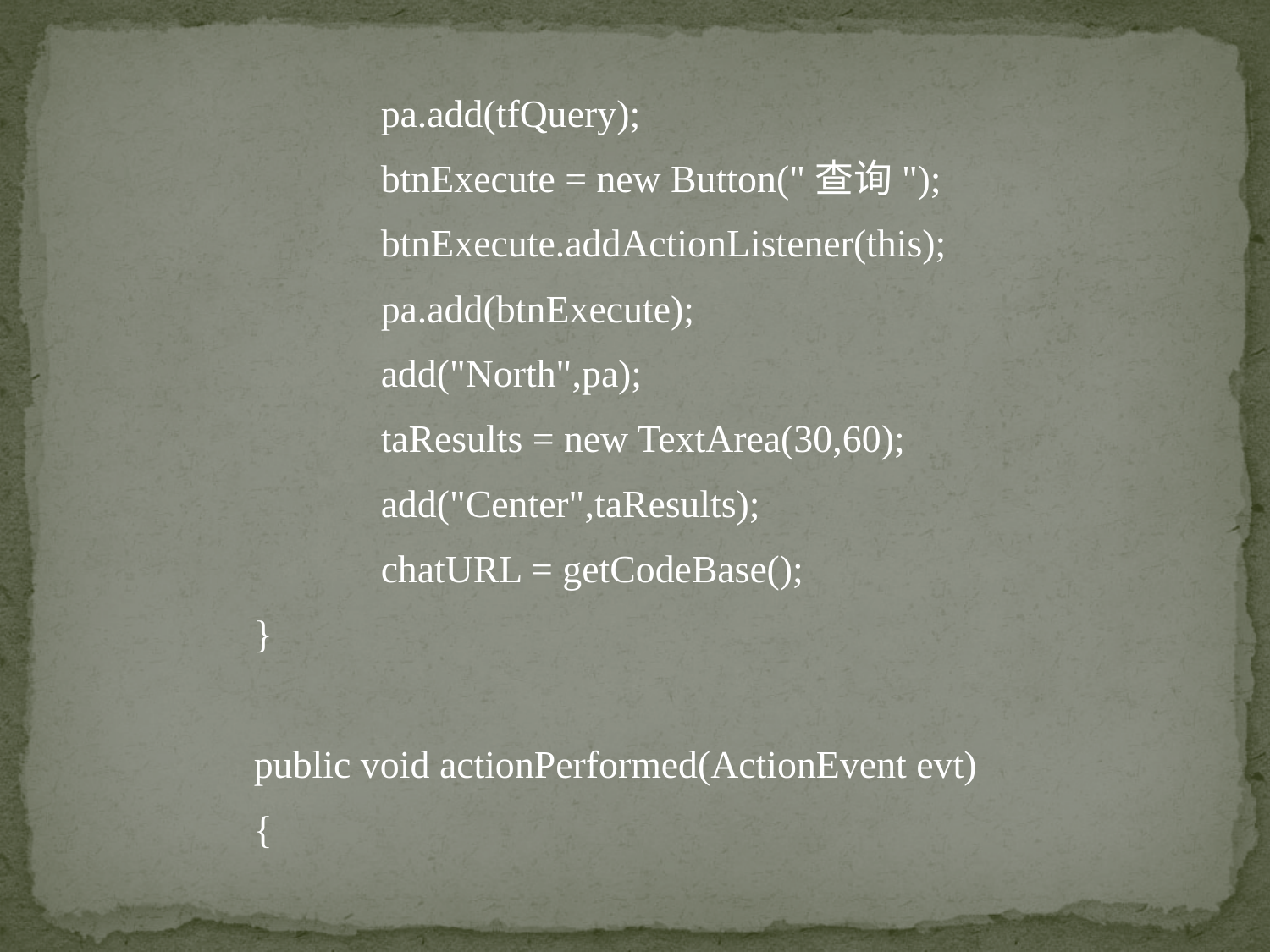

pa.add(tfQuery);
		btnExecute = new Button("查询");
		btnExecute.addActionListener(this);
		pa.add(btnExecute);
		add("North",pa);
		taResults = new TextArea(30,60);
		add("Center",taResults);
		chatURL = getCodeBase();
	}

	public void actionPerformed(ActionEvent evt)
	{